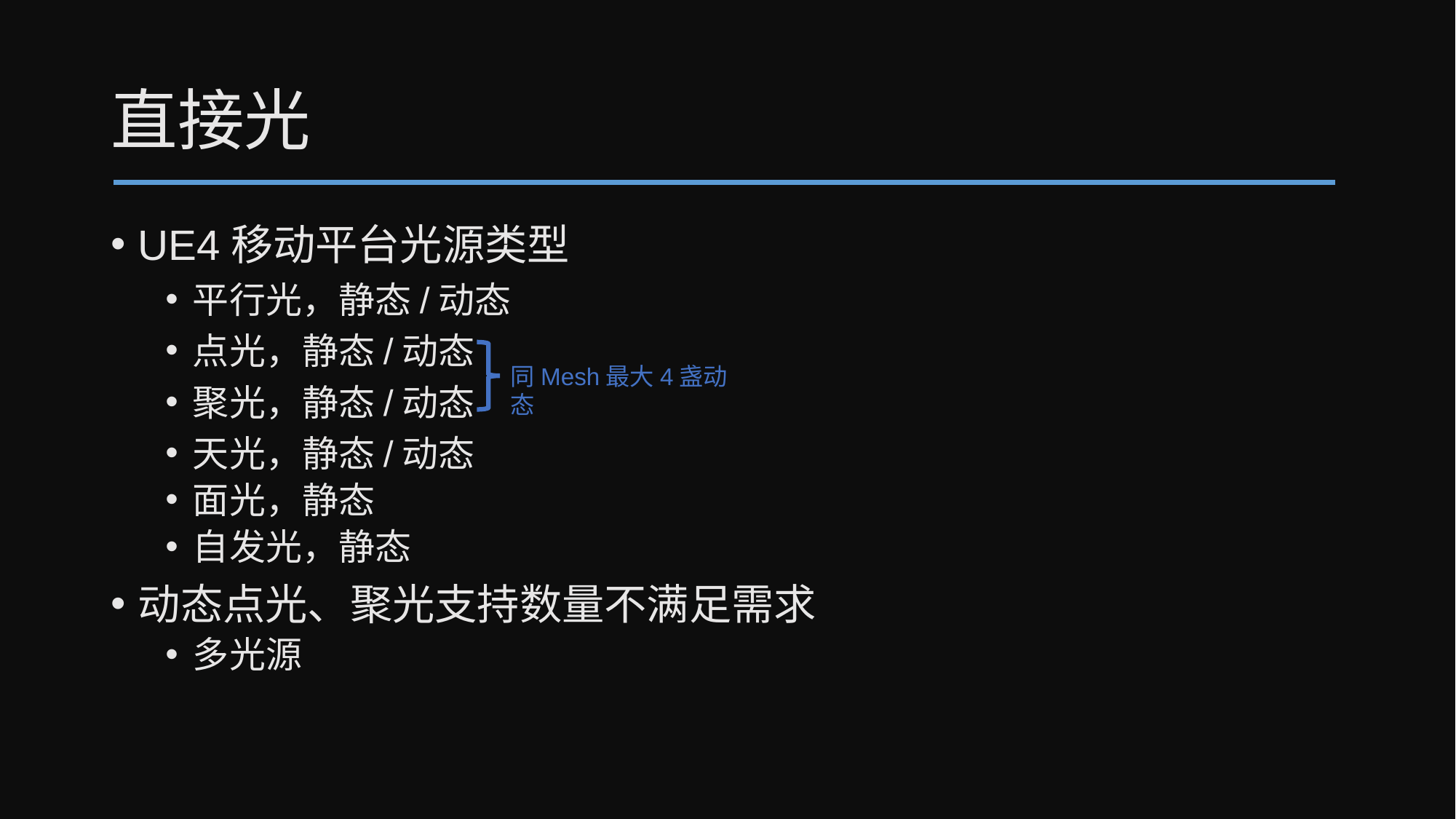

# 直接光
UE4移动平台光源类型
平行光，静态/动态
点光，静态/动态
聚光，静态/动态
天光，静态/动态
面光，静态
自发光，静态
动态点光、聚光支持数量不满足需求
多光源

同Mesh最大4盏动态